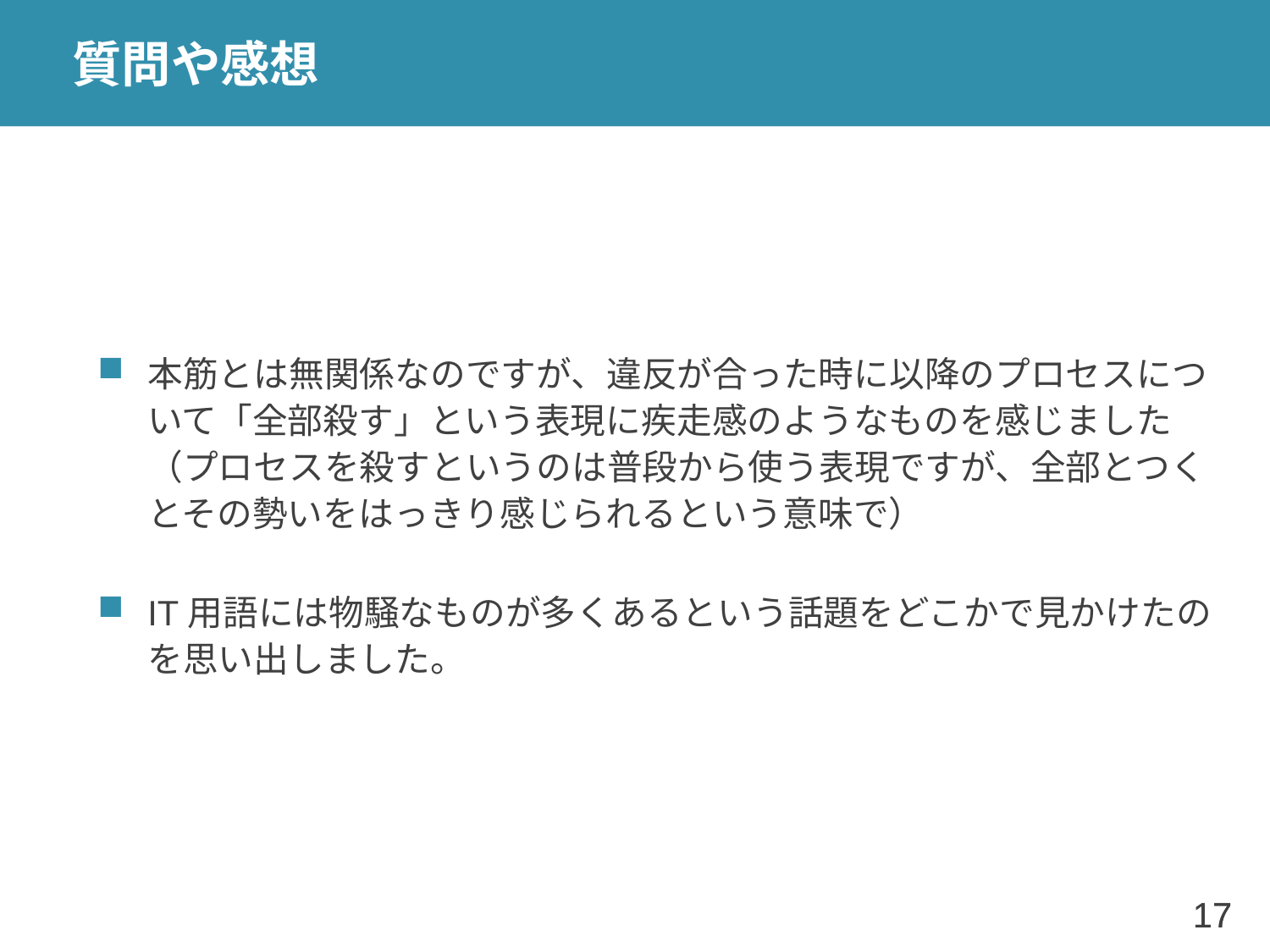

# 質問や感想
本筋とは無関係なのですが、違反が合った時に以降のプロセスについて「全部殺す」という表現に疾走感のようなものを感じました（プロセスを殺すというのは普段から使う表現ですが、全部とつくとその勢いをはっきり感じられるという意味で）
IT用語には物騒なものが多くあるという話題をどこかで見かけたのを思い出しました。